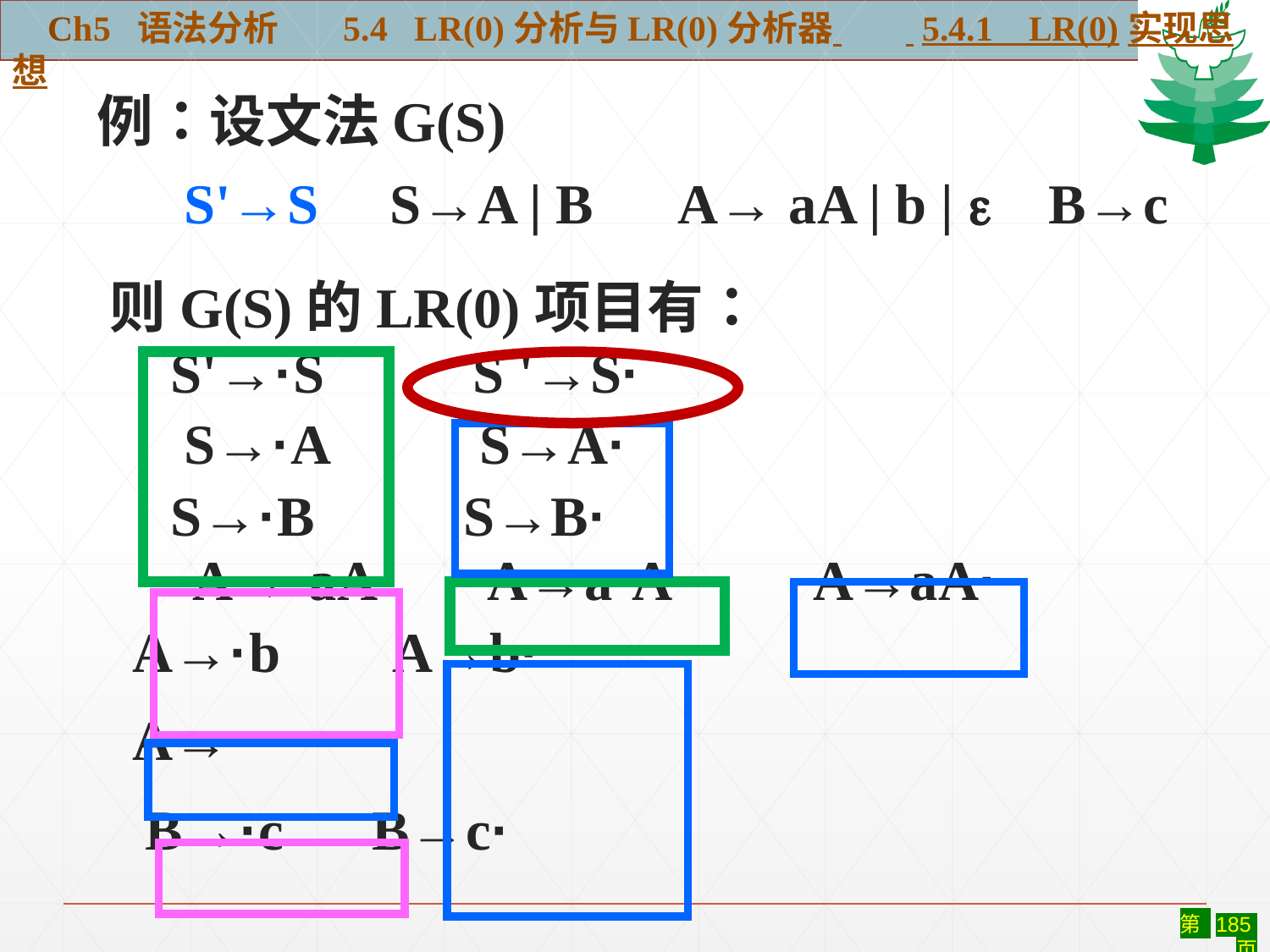

Ch5  语法分析       5.4   LR(0)分析与LR(0)分析器          5.4.1    LR(0)实现思想
  例：设文法G(S)
　　S'→S     S→A | B　A→ aA | b | ε    B→c

   则G(S)的LR(0)项目有：
        S'→·S　     S '→S·
　　S→·A　     S→A·
        S→·B　     S→B·
 　   A→·aA　  A→a·A　　A→aA·
     A→·b 　 A→b·
     A→·
      B→·c      B→c·